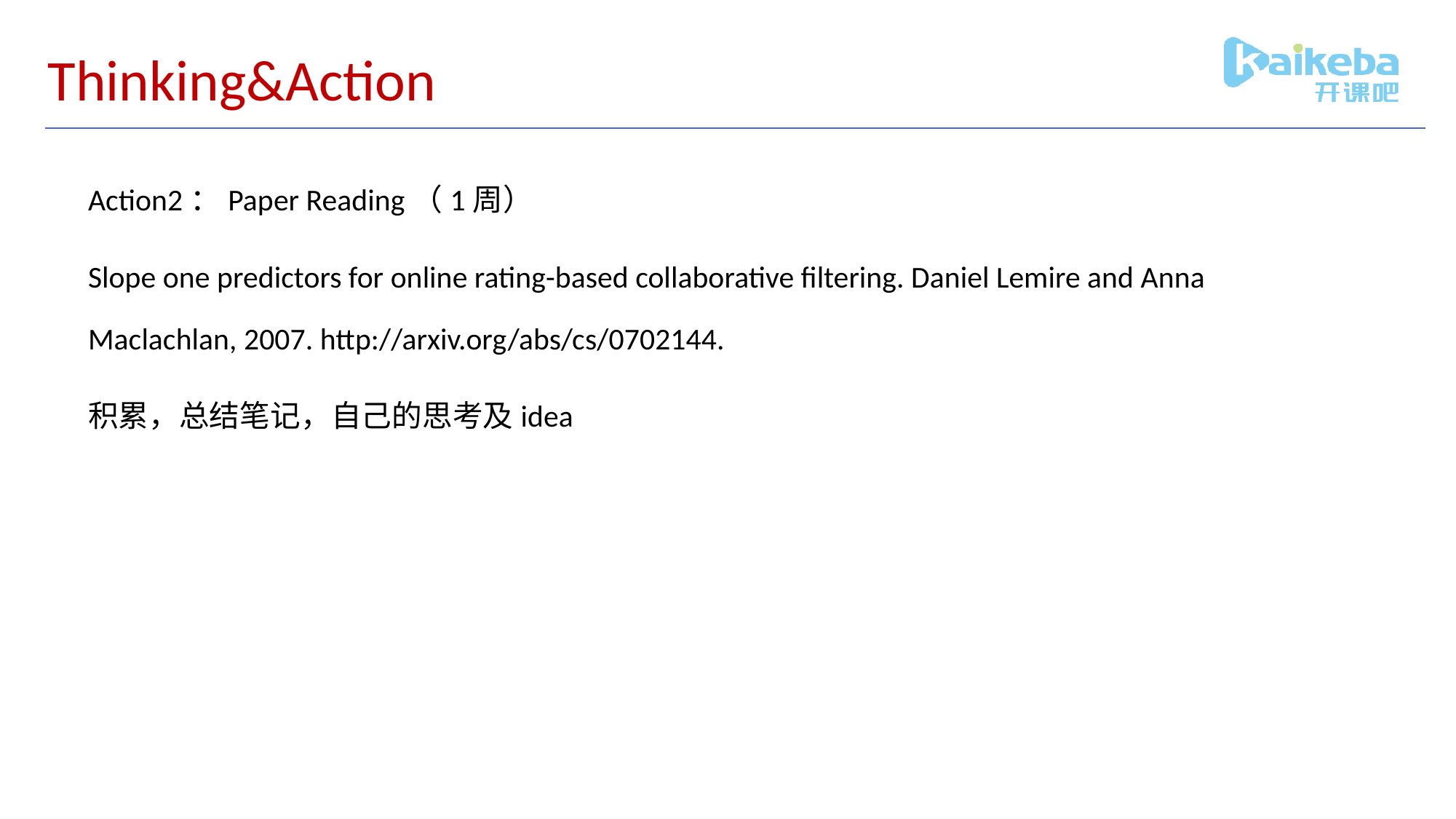

# Thinking&Action
Action2：Paper Reading（1周）
Slope one predictors for online rating-based collaborative filtering. Daniel Lemire and Anna Maclachlan, 2007. http://arxiv.org/abs/cs/0702144.
积累，总结笔记，自己的思考及idea